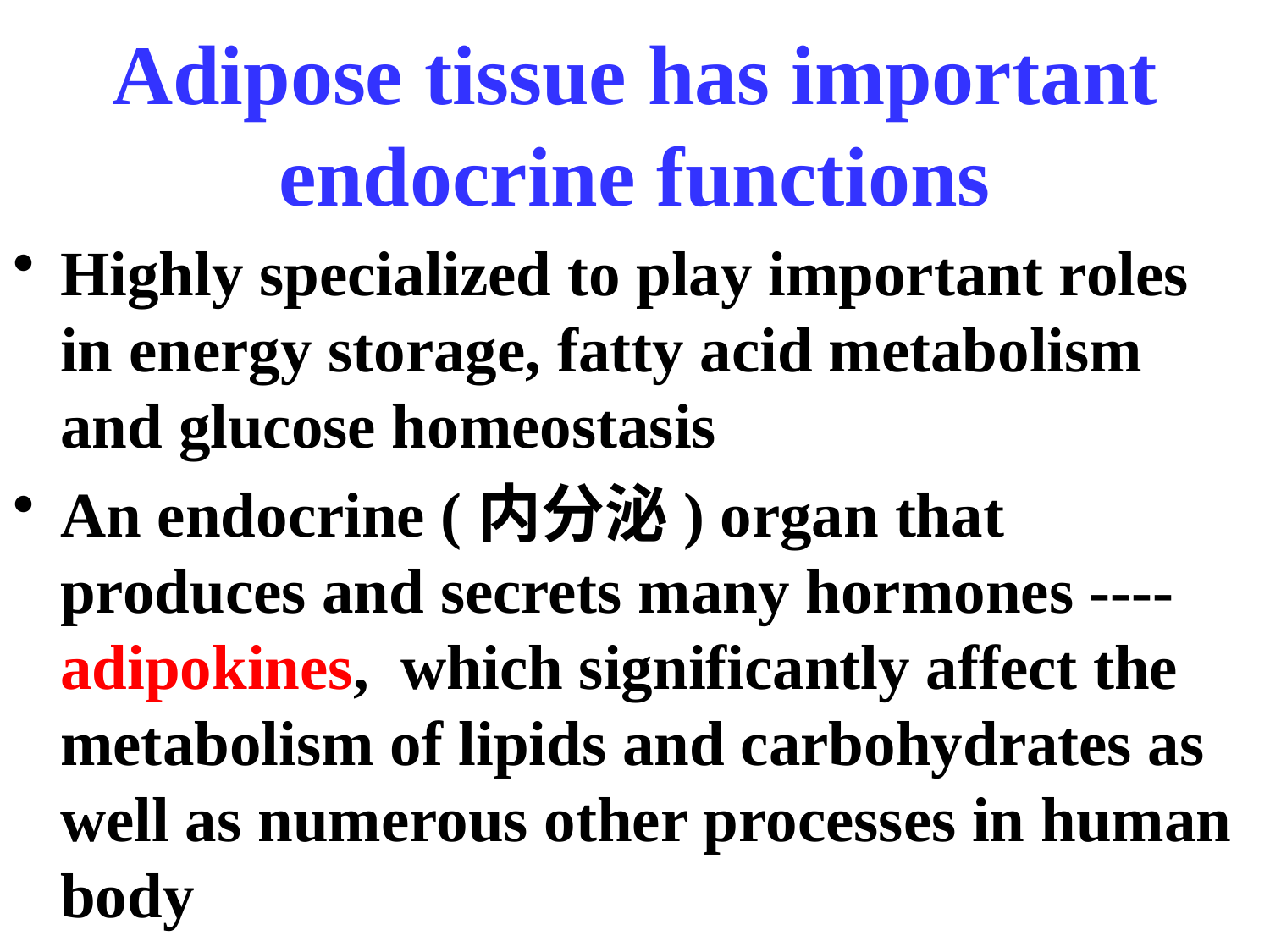

# Adipose tissue has important endocrine functions
Highly specialized to play important roles in energy storage, fatty acid metabolism and glucose homeostasis
An endocrine (内分泌) organ that produces and secrets many hormones ---- adipokines,  which significantly affect the metabolism of lipids and carbohydrates as well as numerous other processes in human body